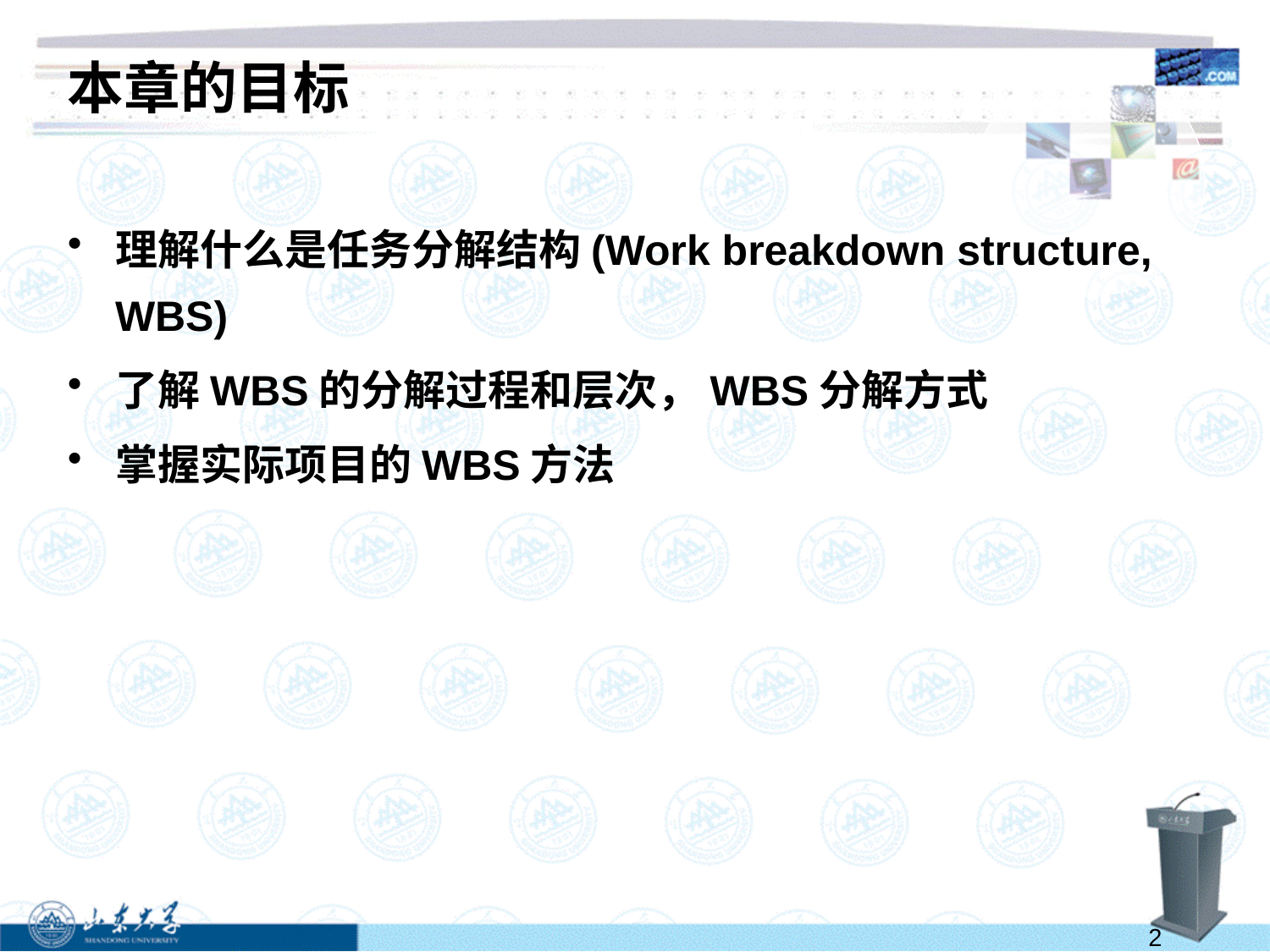

# 本章的目标
理解什么是任务分解结构(Work breakdown structure, WBS)
了解WBS的分解过程和层次，WBS分解方式
掌握实际项目的WBS方法
2